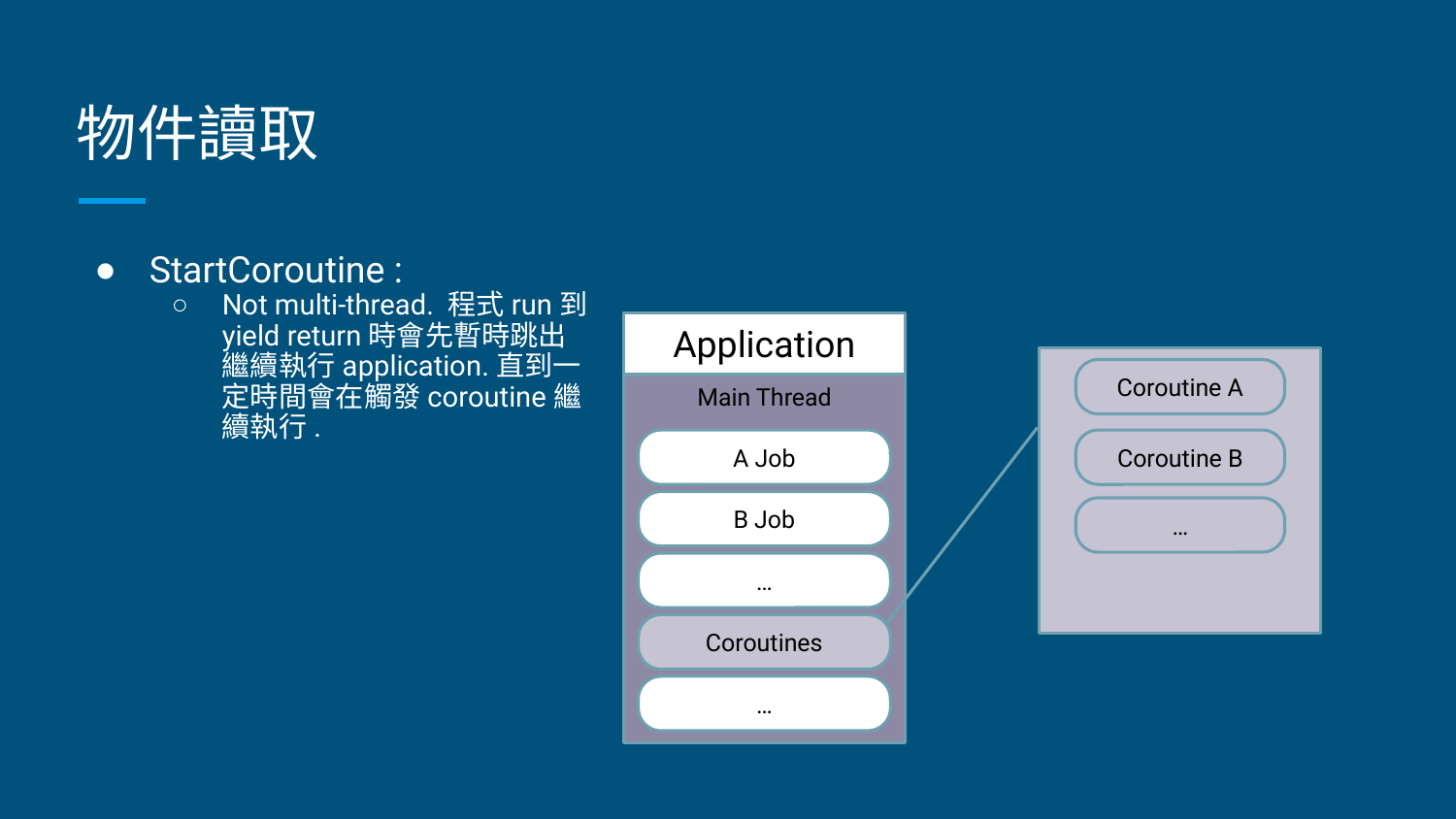

# 物件讀取
StartCoroutine :
Not multi-thread. 程式run到yield return時會先暫時跳出繼續執行application.直到一定時間會在觸發coroutine繼續執行.

Application

Coroutine A

Main Thread
A Job
Coroutine B
B Job
…
…
Coroutines
…